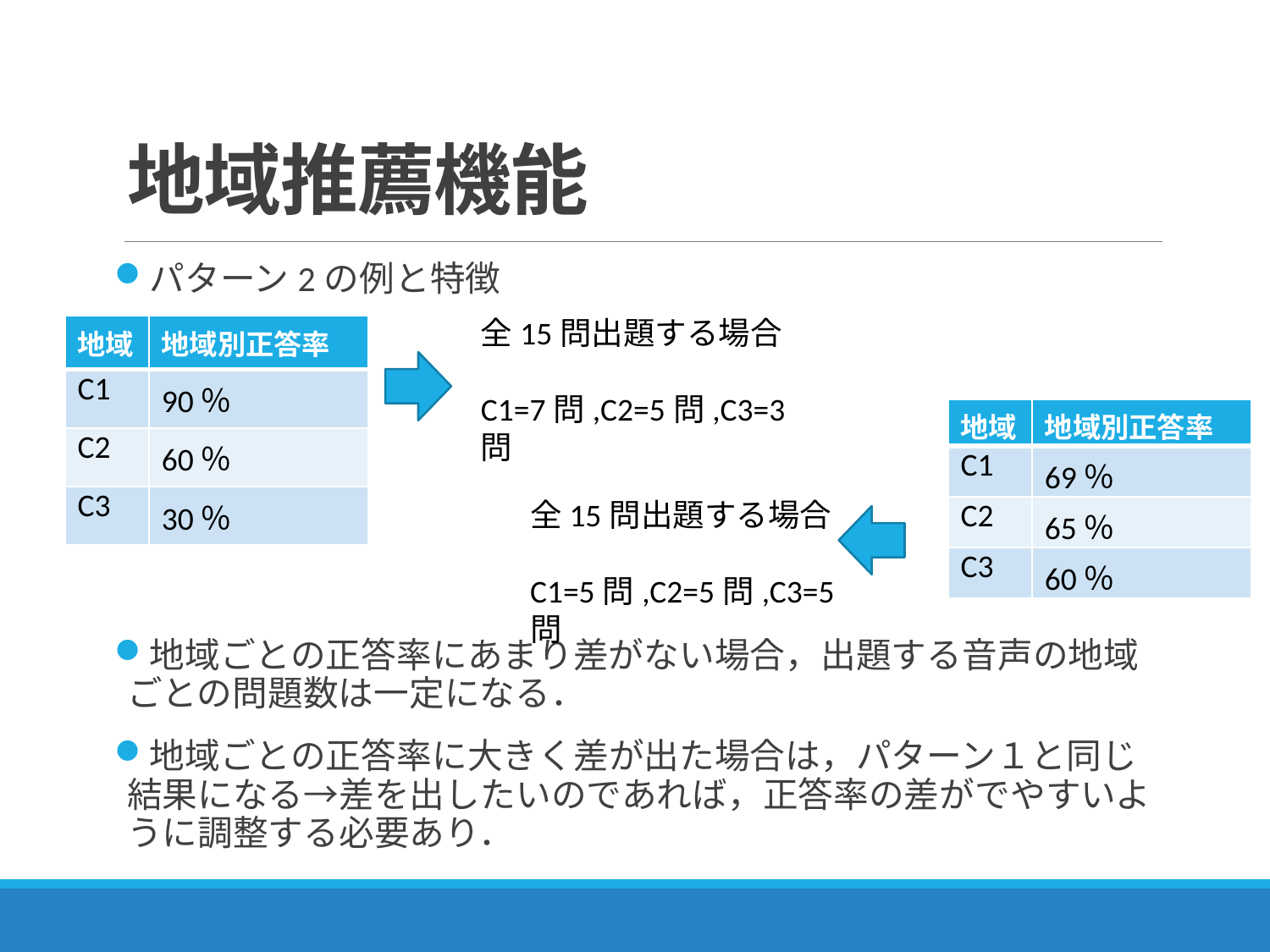

# 地域推薦機能
パターン2の例と特徴

地域ごとの正答率にあまり差がない場合，出題する音声の地域ごとの問題数は一定になる．
地域ごとの正答率に大きく差が出た場合は，パターン１と同じ結果になる→差を出したいのであれば，正答率の差がでやすいように調整する必要あり．

全15問出題する場合

C1=7問,C2=5問,C3=3問
| 地域 | 地域別正答率 |
| --- | --- |
| C1 | 90％ |
| C2 | 60％ |
| C3 | 30％ |

| 地域 | 地域別正答率 |
| --- | --- |
| C1 | 69％ |
| C2 | 65％ |
| C3 | 60％ |
全15問出題する場合

C1=5問,C2=5問,C3=5問

18